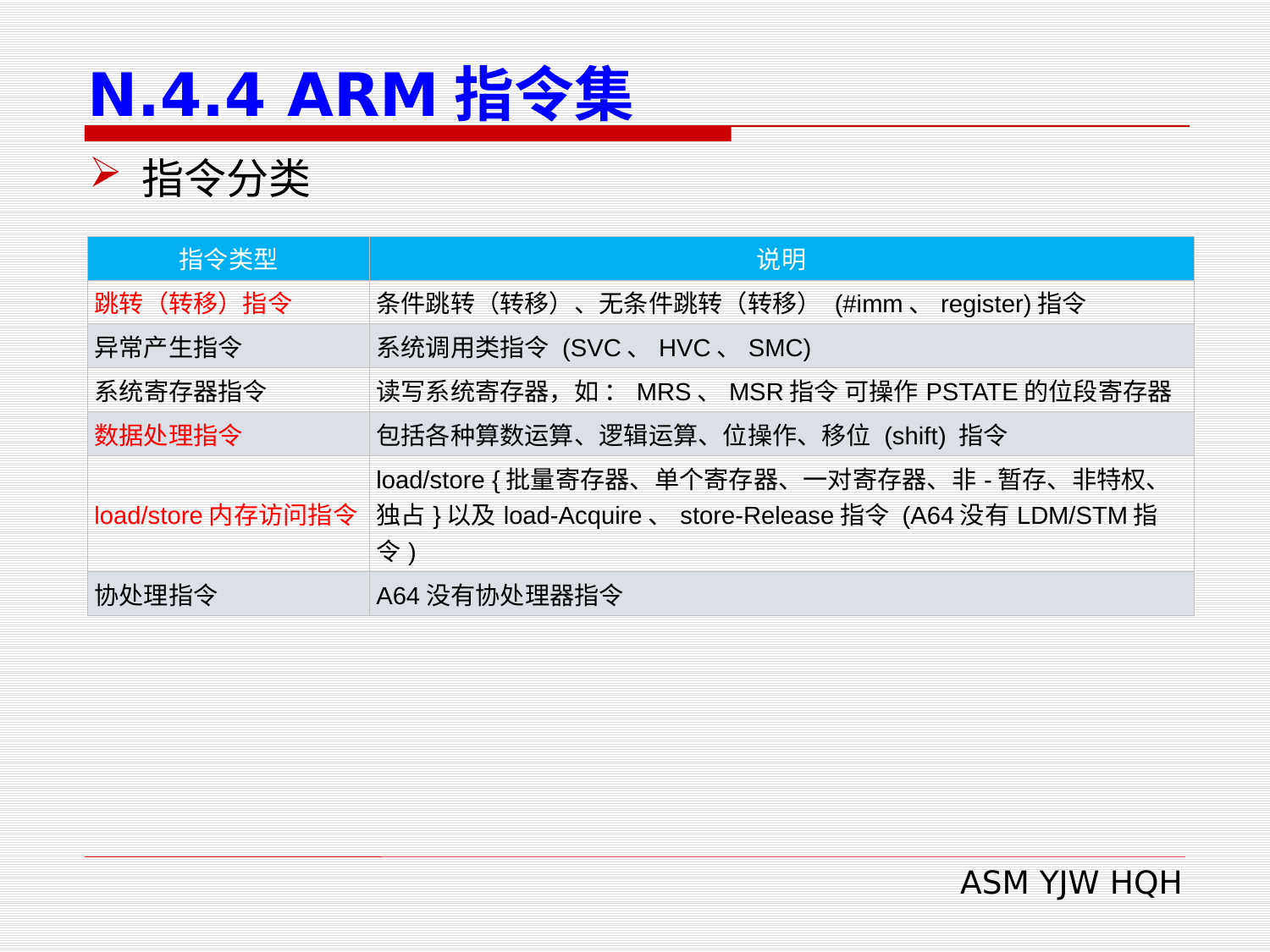

# N.4.4 ARM指令集
 指令分类
| 指令类型 | 说明 |
| --- | --- |
| 跳转（转移）指令 | 条件跳转（转移）、无条件跳转（转移） (#imm、register)指令 |
| 异常产生指令 | 系统调用类指令 (SVC、HVC、SMC) |
| 系统寄存器指令 | 读写系统寄存器，如 ：MRS、MSR指令 可操作PSTATE的位段寄存器 |
| 数据处理指令 | 包括各种算数运算、逻辑运算、位操作、移位 (shift) 指令 |
| load/store内存访问指令 | load/store {批量寄存器、单个寄存器、一对寄存器、非-暂存、非特权、独占}以及load-Acquire、store-Release指令 (A64没有LDM/STM指令) |
| 协处理指令 | A64没有协处理器指令 |